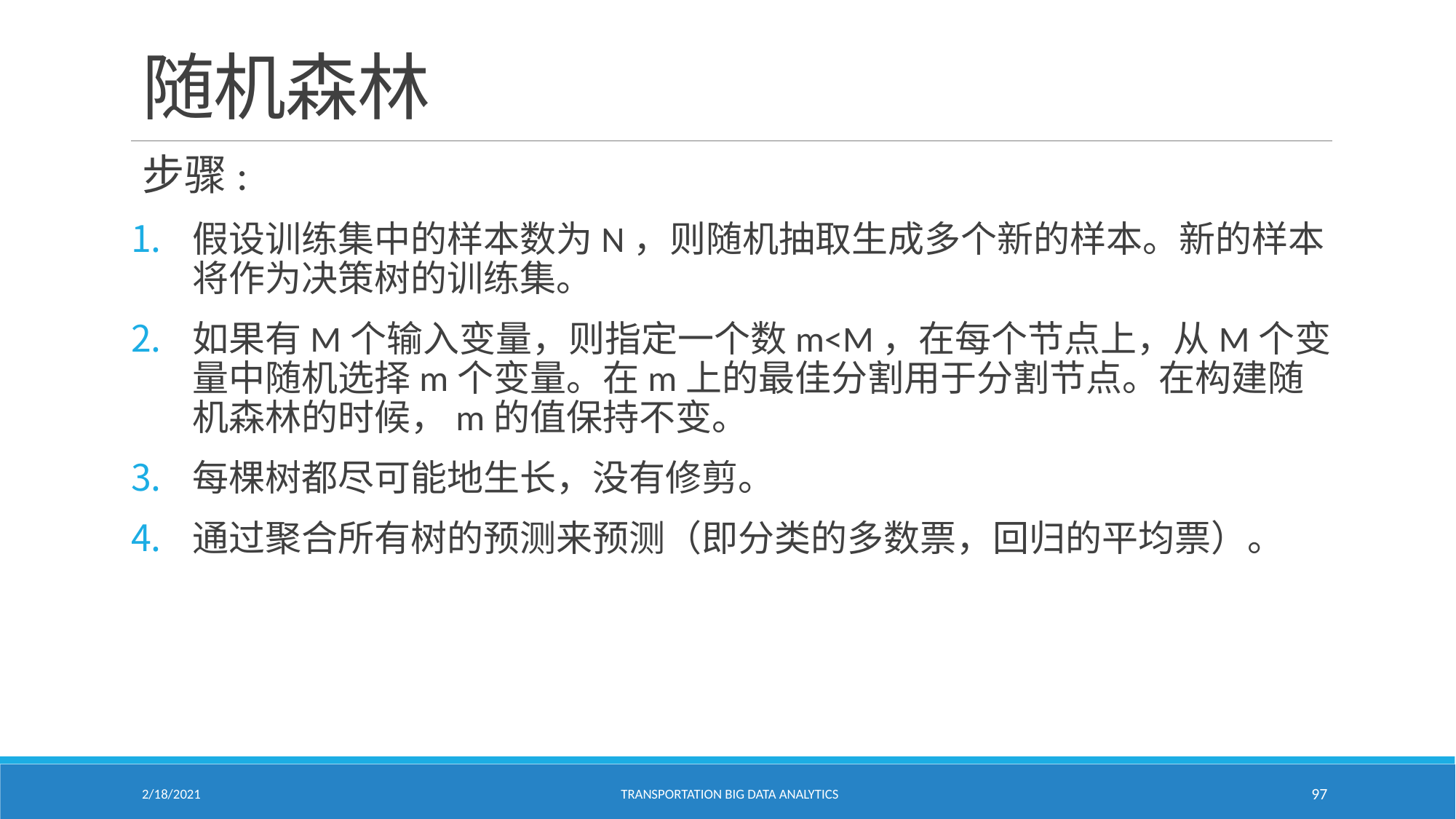

# 随机森林
步骤:
假设训练集中的样本数为N，则随机抽取生成多个新的样本。新的样本将作为决策树的训练集。
如果有M个输入变量，则指定一个数m<M，在每个节点上，从M个变量中随机选择m个变量。在m上的最佳分割用于分割节点。在构建随机森林的时候，m的值保持不变。
每棵树都尽可能地生长，没有修剪。
通过聚合所有树的预测来预测（即分类的多数票，回归的平均票）。
2/18/2021
Transportation Big Data Analytics
97